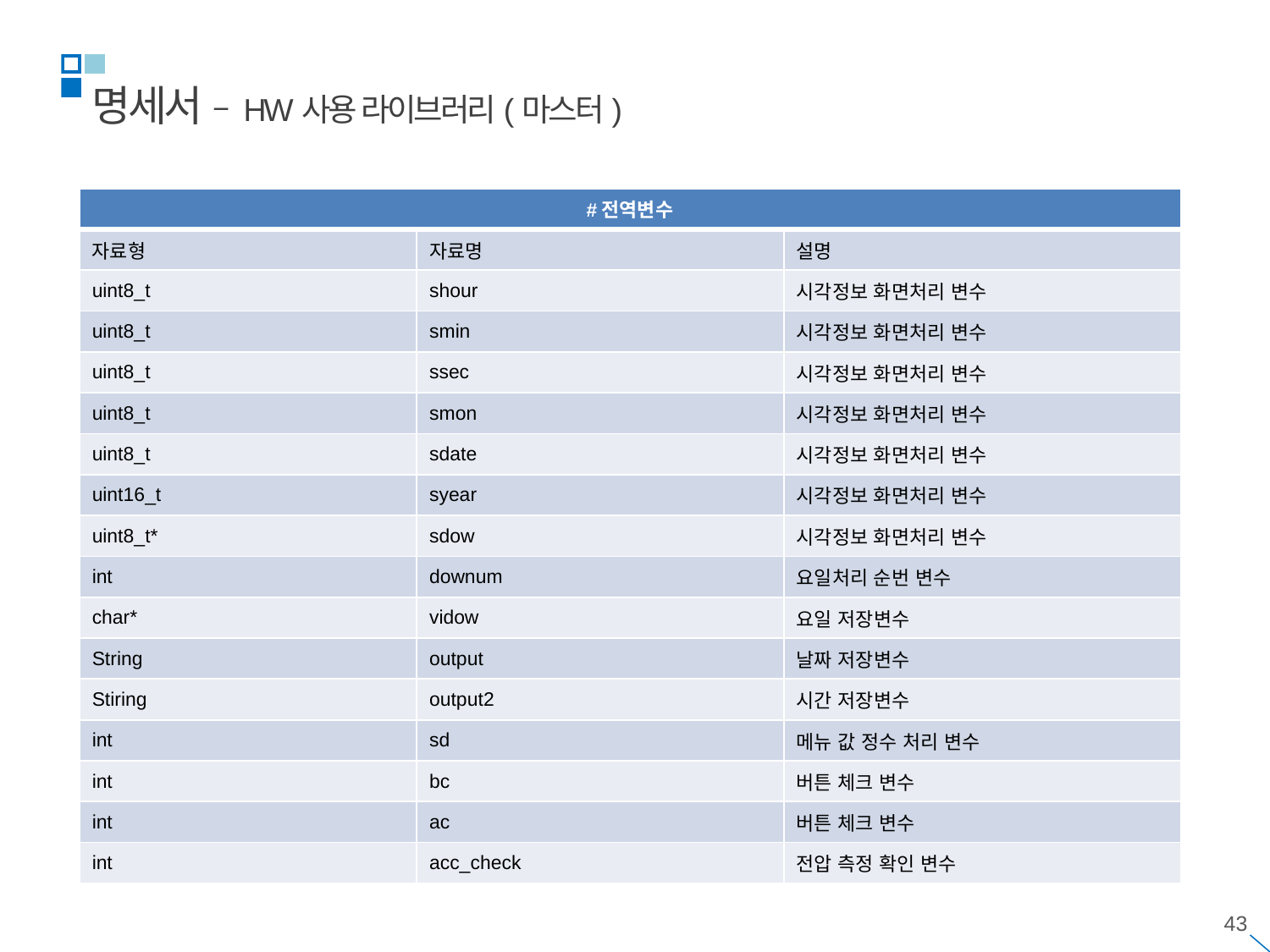

명세서 – HW사용 라이브러리(마스터)
| #전역변수 |  |  |
| --- | --- | --- |
| 자료형 | 자료명 | 설명 |
| uint8\_t | shour | 시각정보 화면처리 변수 |
| uint8\_t | smin | 시각정보 화면처리 변수 |
| uint8\_t | ssec | 시각정보 화면처리 변수 |
| uint8\_t | smon | 시각정보 화면처리 변수 |
| uint8\_t | sdate | 시각정보 화면처리 변수 |
| uint16\_t | syear | 시각정보 화면처리 변수 |
| uint8\_t\* | sdow | 시각정보 화면처리 변수 |
| int | downum | 요일처리 순번 변수 |
| char\* | vidow | 요일 저장변수 |
| String | output | 날짜 저장변수 |
| Stiring | output2 | 시간 저장변수 |
| int | sd | 메뉴 값 정수 처리 변수 |
| int | bc | 버튼 체크 변수 |
| int | ac | 버튼 체크 변수 |
| int | acc\_check | 전압 측정 확인 변수 |